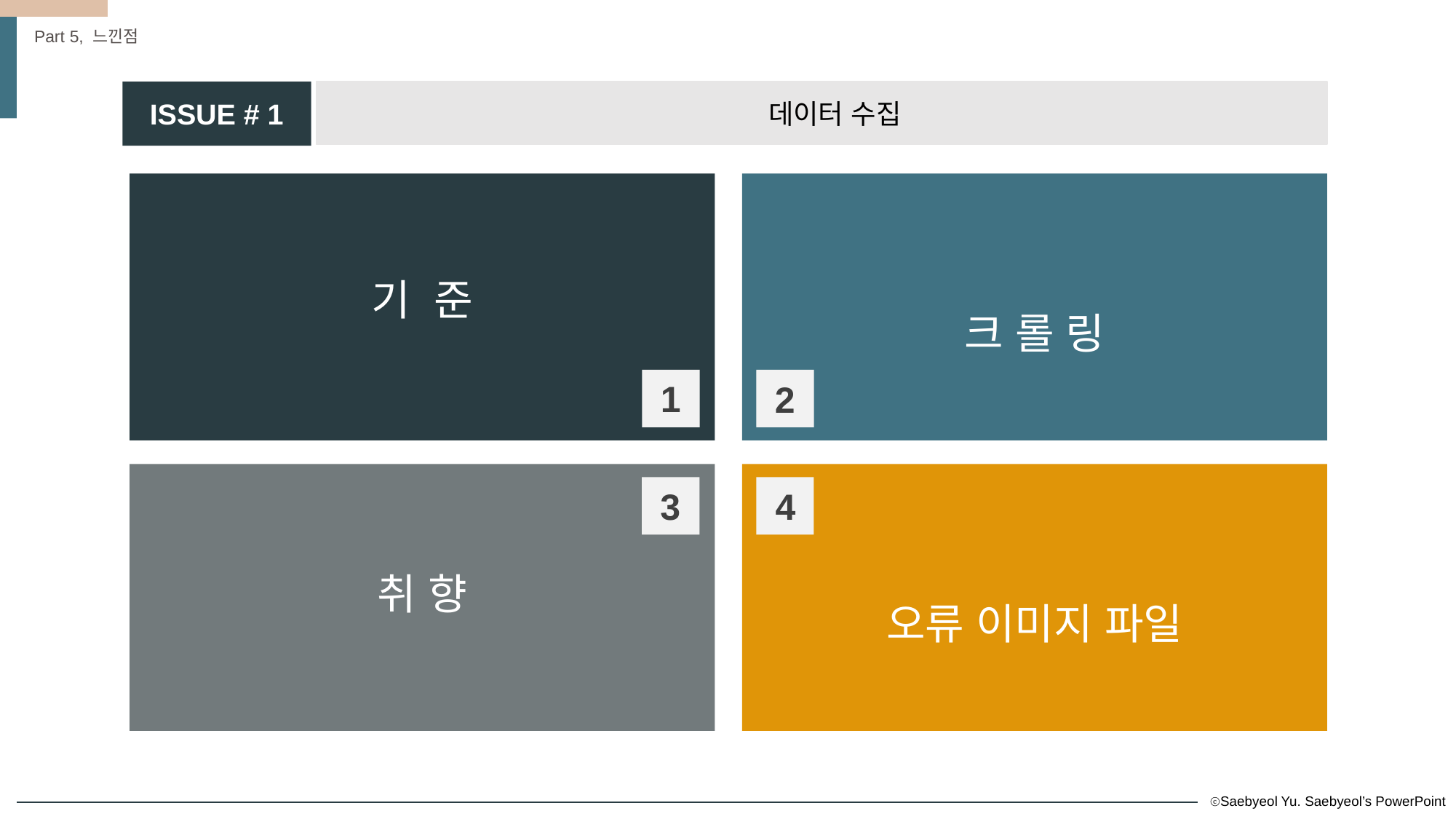

Part 5, 느낀점
ISSUE # 1
 데이터 수집

기  준
크 롤 링

1
2

4
3
취 향
오류 이미지 파일